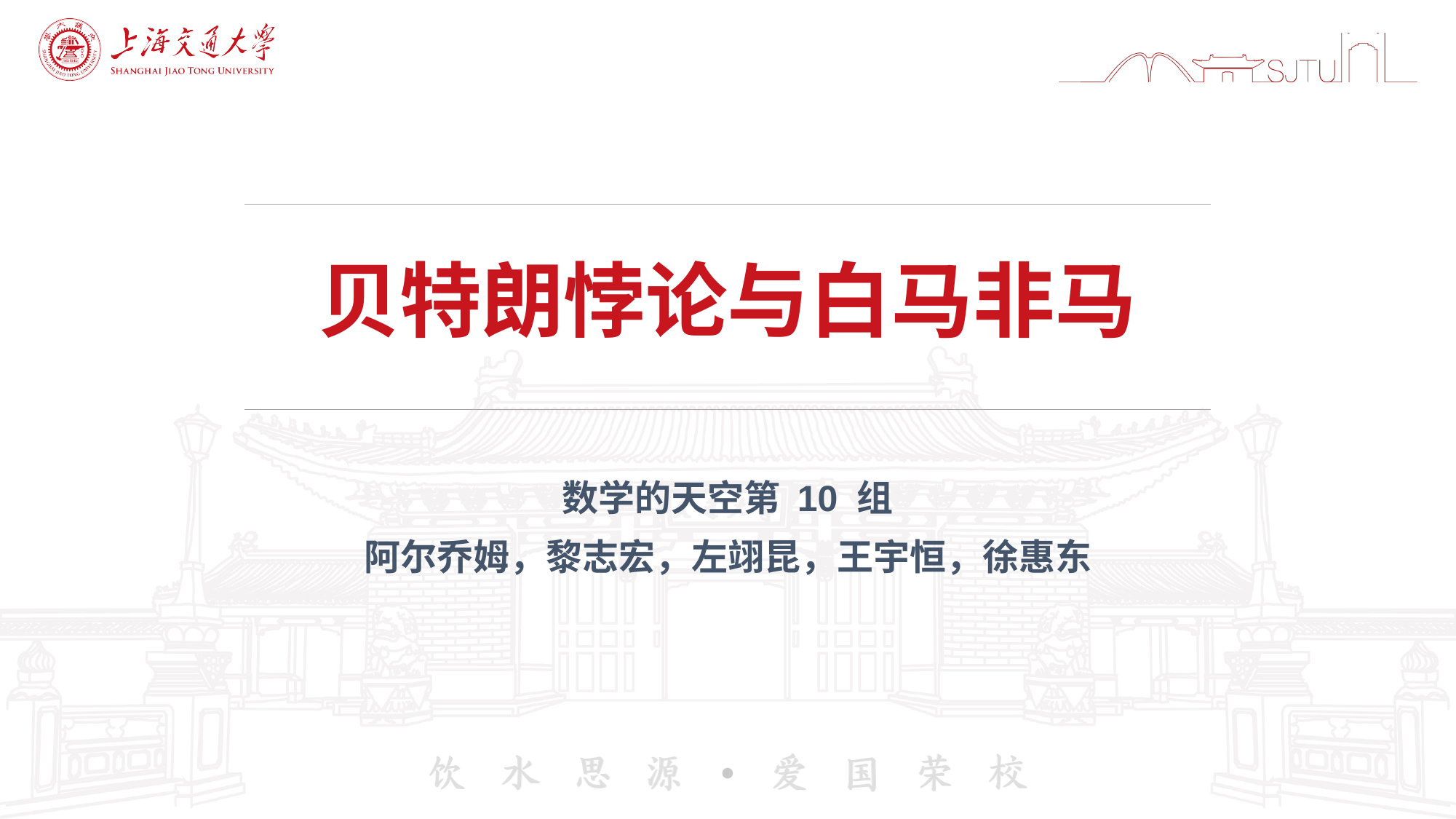

# 贝特朗悖论与白马非马
数学的天空第 10 组
阿尔乔姆，黎志宏，左翊昆，王宇恒，徐惠东